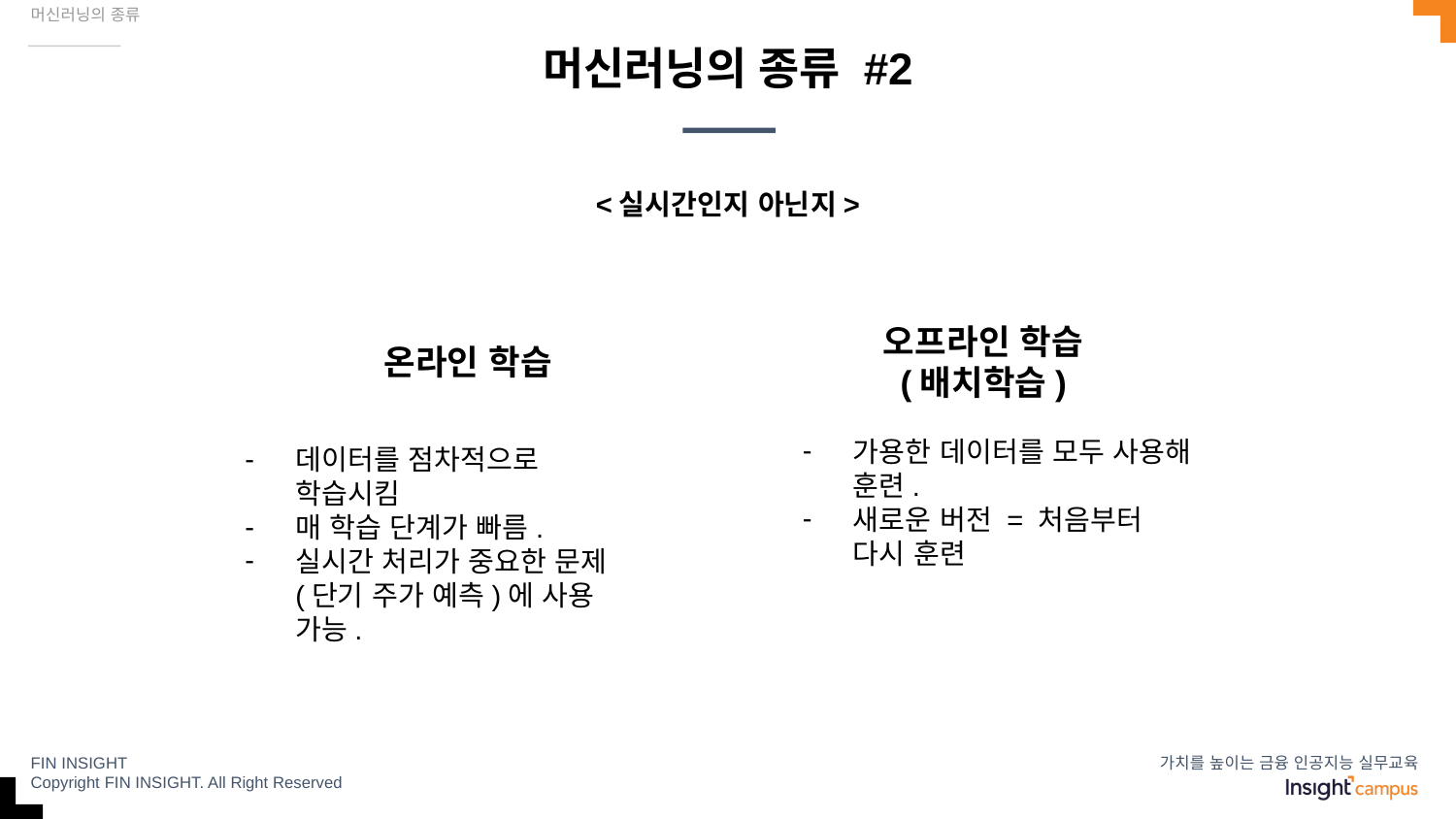

머신러닝의 종류
# 머신러닝의 종류 #2
<실시간인지 아닌지>
온라인 학습
오프라인 학습
(배치학습)
가용한 데이터를 모두 사용해 훈련.
새로운 버전 = 처음부터 다시 훈련

데이터를 점차적으로 학습시킴
매 학습 단계가 빠름.
실시간 처리가 중요한 문제(단기 주가 예측)에 사용 가능.